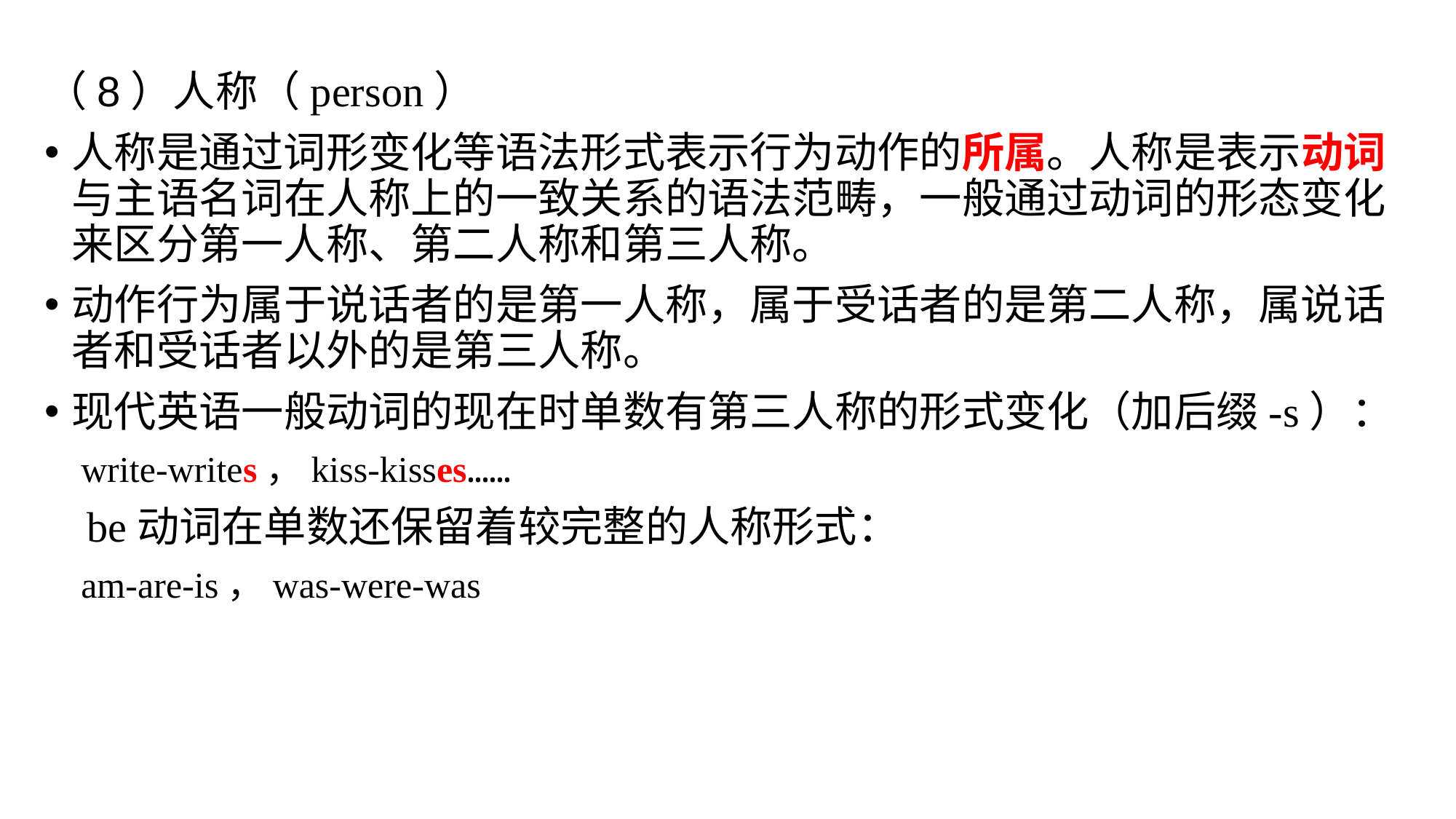

（8）人称（person）
人称是通过词形变化等语法形式表示行为动作的所属。人称是表示动词与主语名词在人称上的一致关系的语法范畴，一般通过动词的形态变化来区分第一人称、第二人称和第三人称。
动作行为属于说话者的是第一人称，属于受话者的是第二人称，属说话者和受话者以外的是第三人称。
现代英语一般动词的现在时单数有第三人称的形式变化（加后缀-s）：
    write-writes，kiss-kisses……
    be动词在单数还保留着较完整的人称形式：
    am-are-is，was-were-was